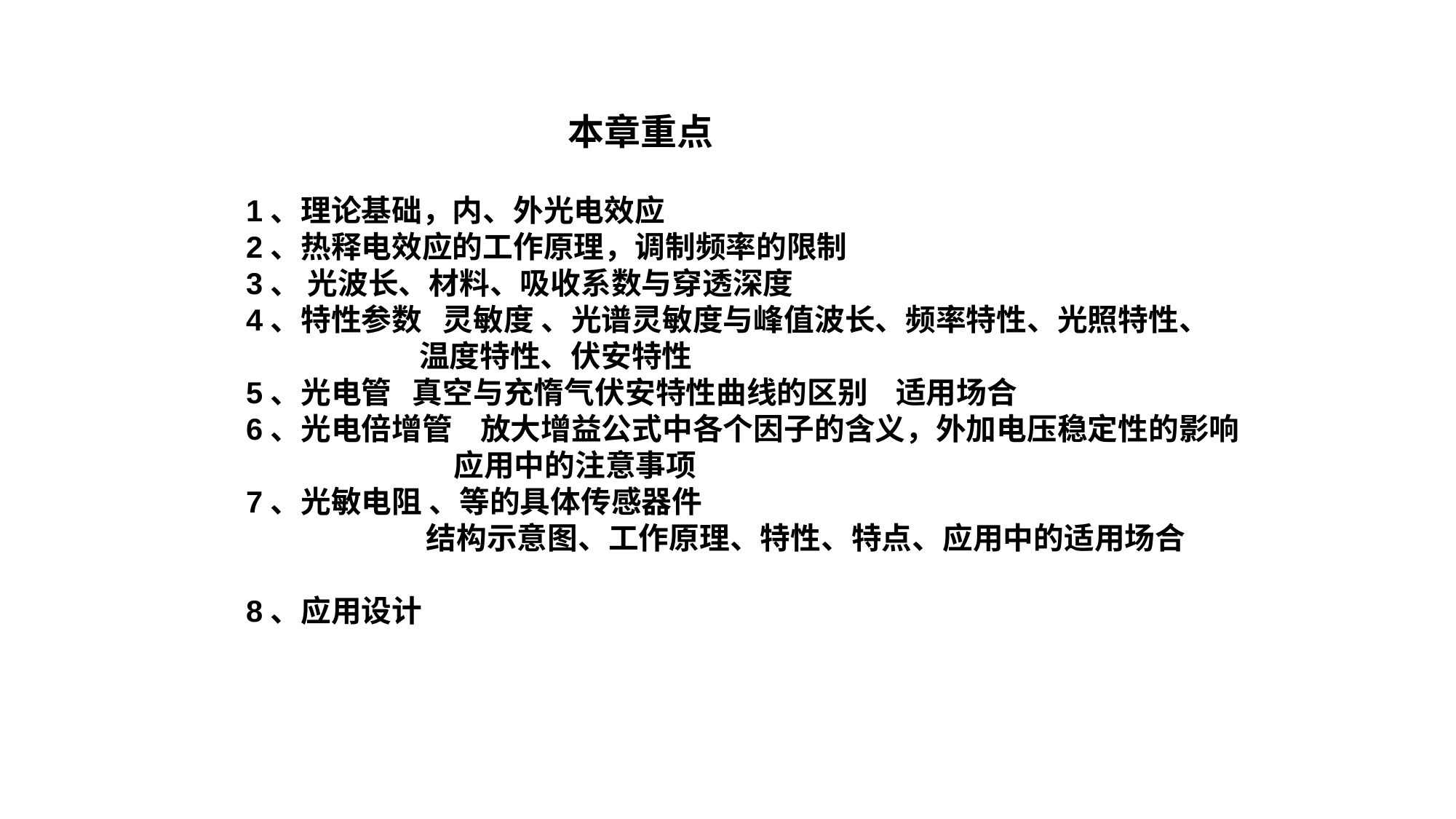

本章重点
1、理论基础，内、外光电效应
2、热释电效应的工作原理，调制频率的限制
3、 光波长、材料、吸收系数与穿透深度
4、特性参数   灵敏度 、光谱灵敏度与峰值波长、频率特性、光照特性、
                        温度特性、伏安特性
5、光电管   真空与充惰气伏安特性曲线的区别    适用场合
6、光电倍增管    放大增益公式中各个因子的含义，外加电压稳定性的影响
                             应用中的注意事项
7、光敏电阻 、等的具体传感器件
                         结构示意图、工作原理、特性、特点、应用中的适用场合

8、应用设计